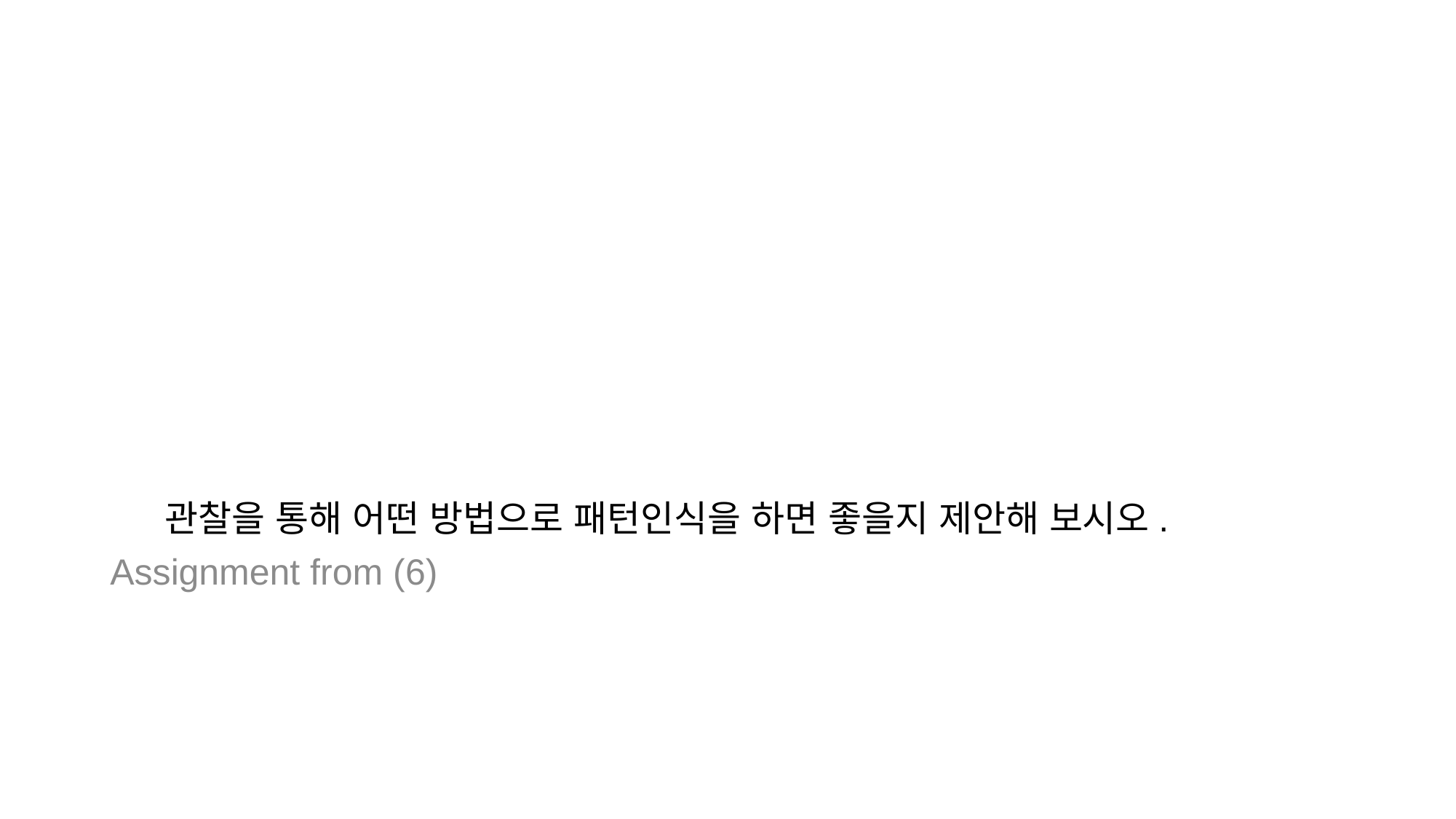

# 관찰을 통해 어떤 방법으로 패턴인식을 하면 좋을지 제안해 보시오.
Assignment from (6)